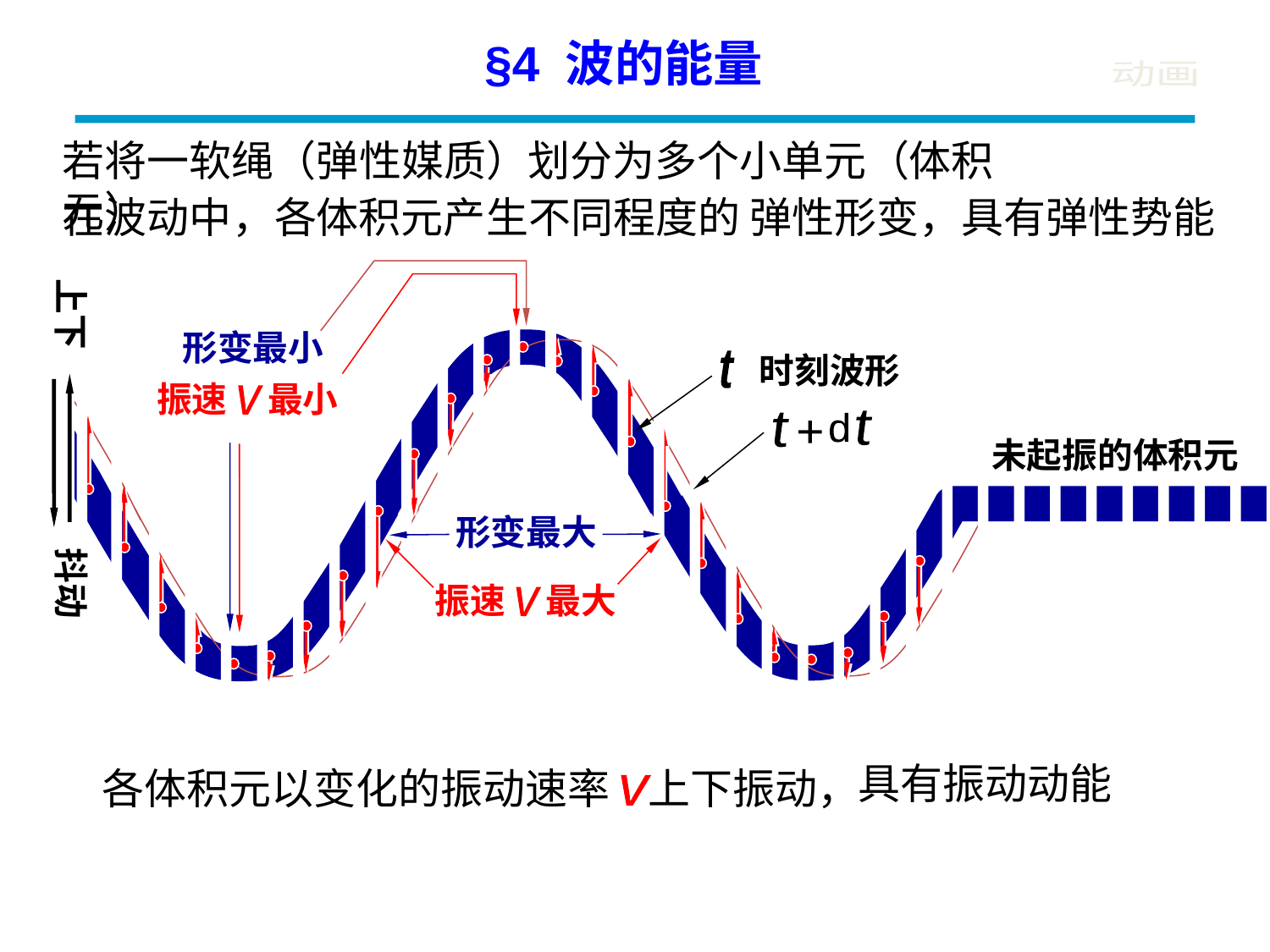

§4 波的能量
动画

若将一软绳（弹性媒质）划分为多个小单元（体积元）

在波动中，各体积元产生不同程度的 弹性形变，具有弹性势能

形变最小

形变最大

上下

抖动

振速     最小
v

振速     最大
v

时刻波形
t

t
t
d
+

未起振的体积元

具有振动动能
各体积元以变化的振动速率    上下振动，
v